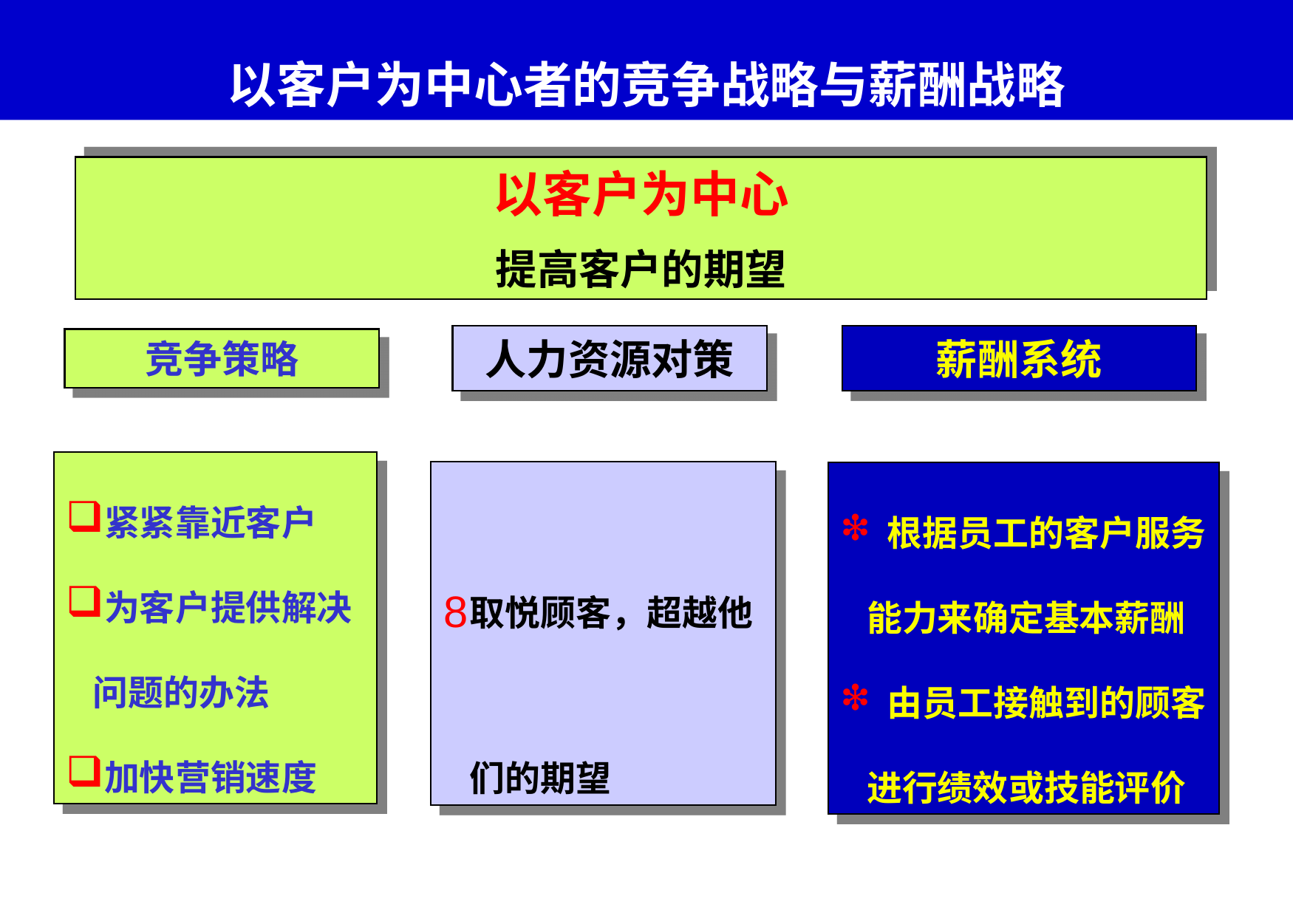

# 以客户为中心者的竞争战略与薪酬战略
以客户为中心
提高客户的期望

人力资源对策
薪酬系统
竞争策略
紧紧靠近客户
为客户提供解决问题的办法
加快营销速度
取悦顾客，超越他们的期望
 根据员工的客户服务能力来确定基本薪酬
 由员工接触到的顾客进行绩效或技能评价